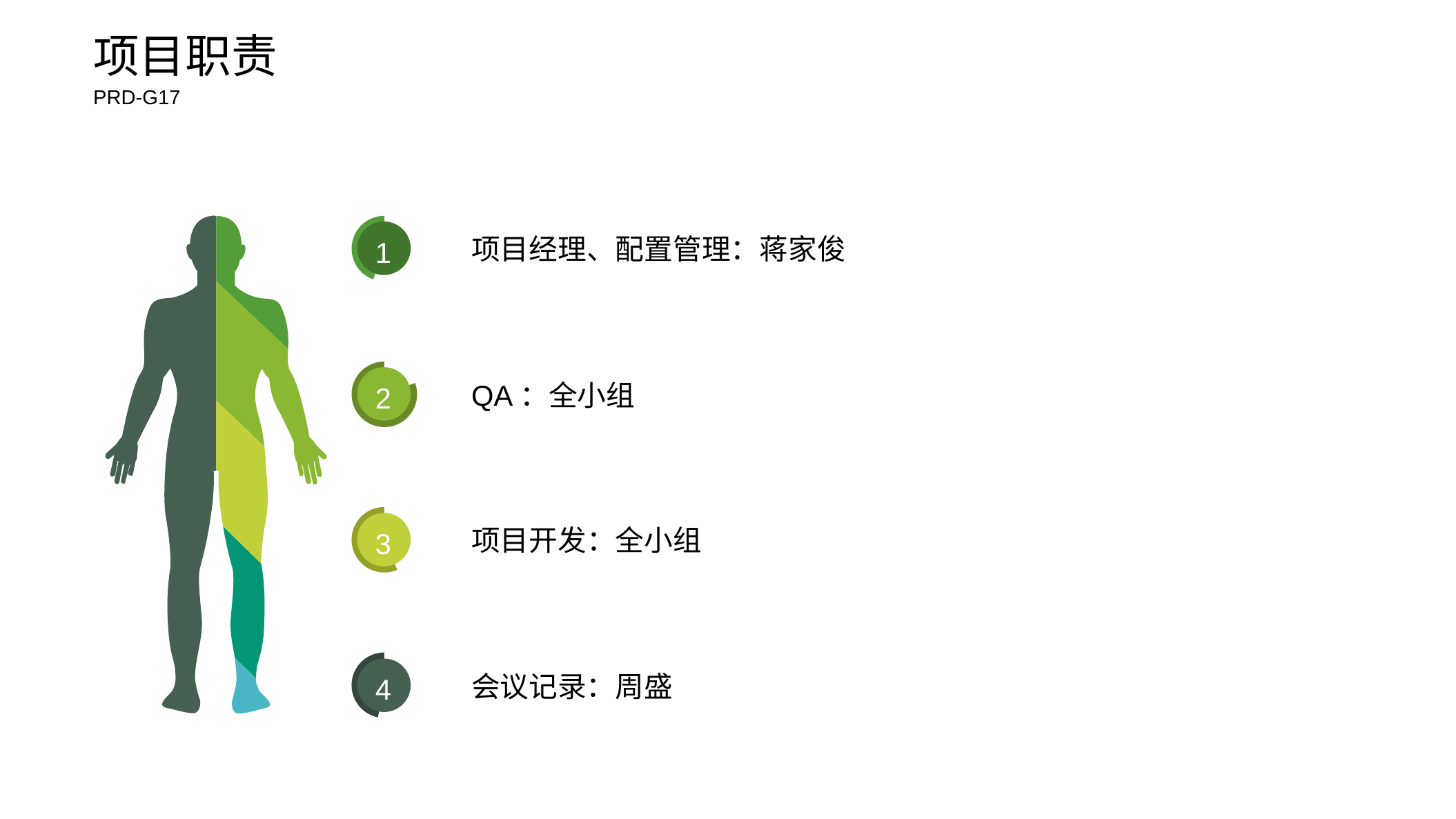

项目职责
PRD-G17

1
项目经理、配置管理：蒋家俊

2
QA：全小组

3
项目开发：全小组

4
会议记录：周盛